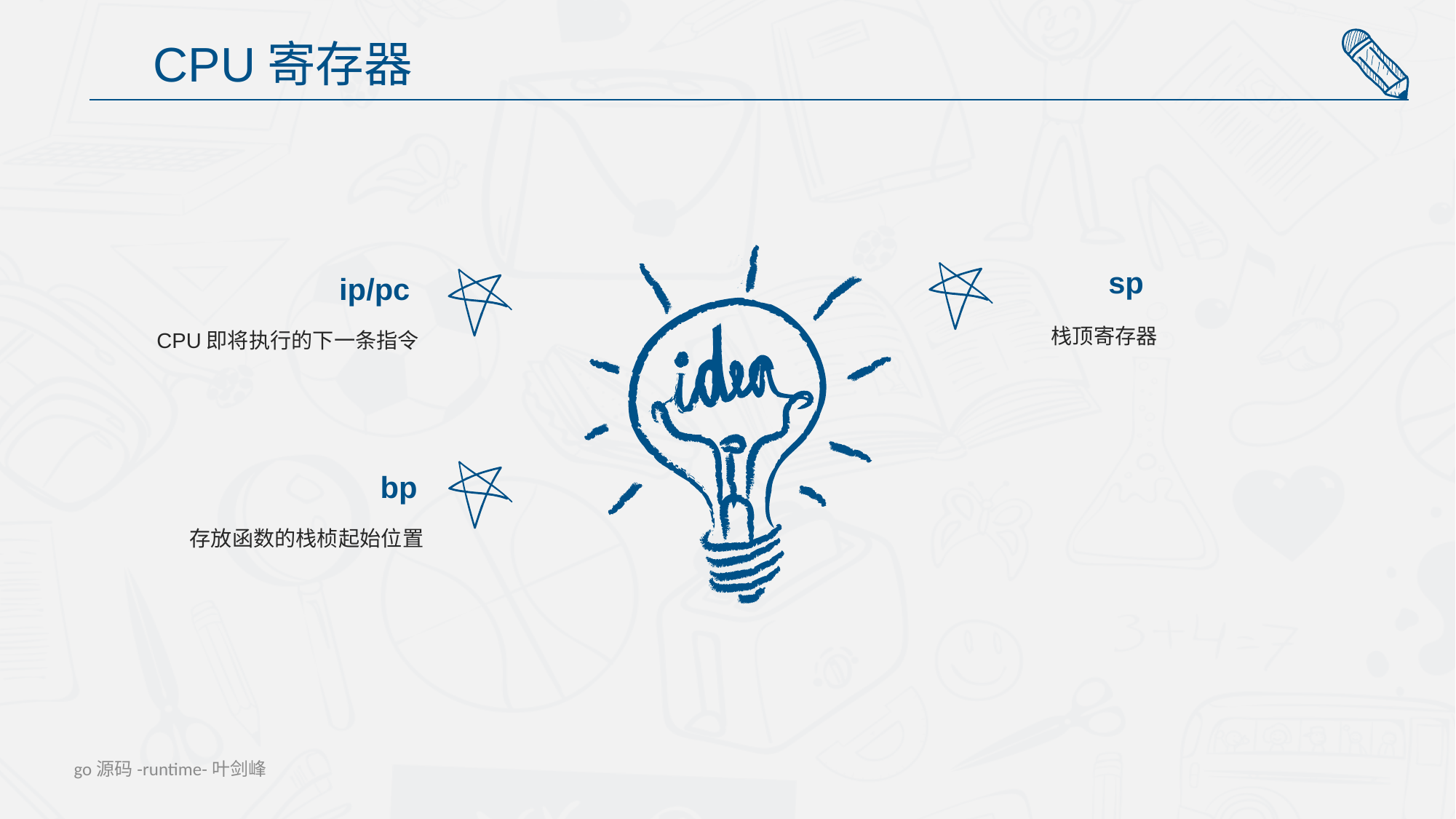

CPU寄存器

sp
栈顶寄存器

ip/pc
CPU即将执行的下一条指令

bp
存放函数的栈桢起始位置
go源码-runtime-叶剑峰